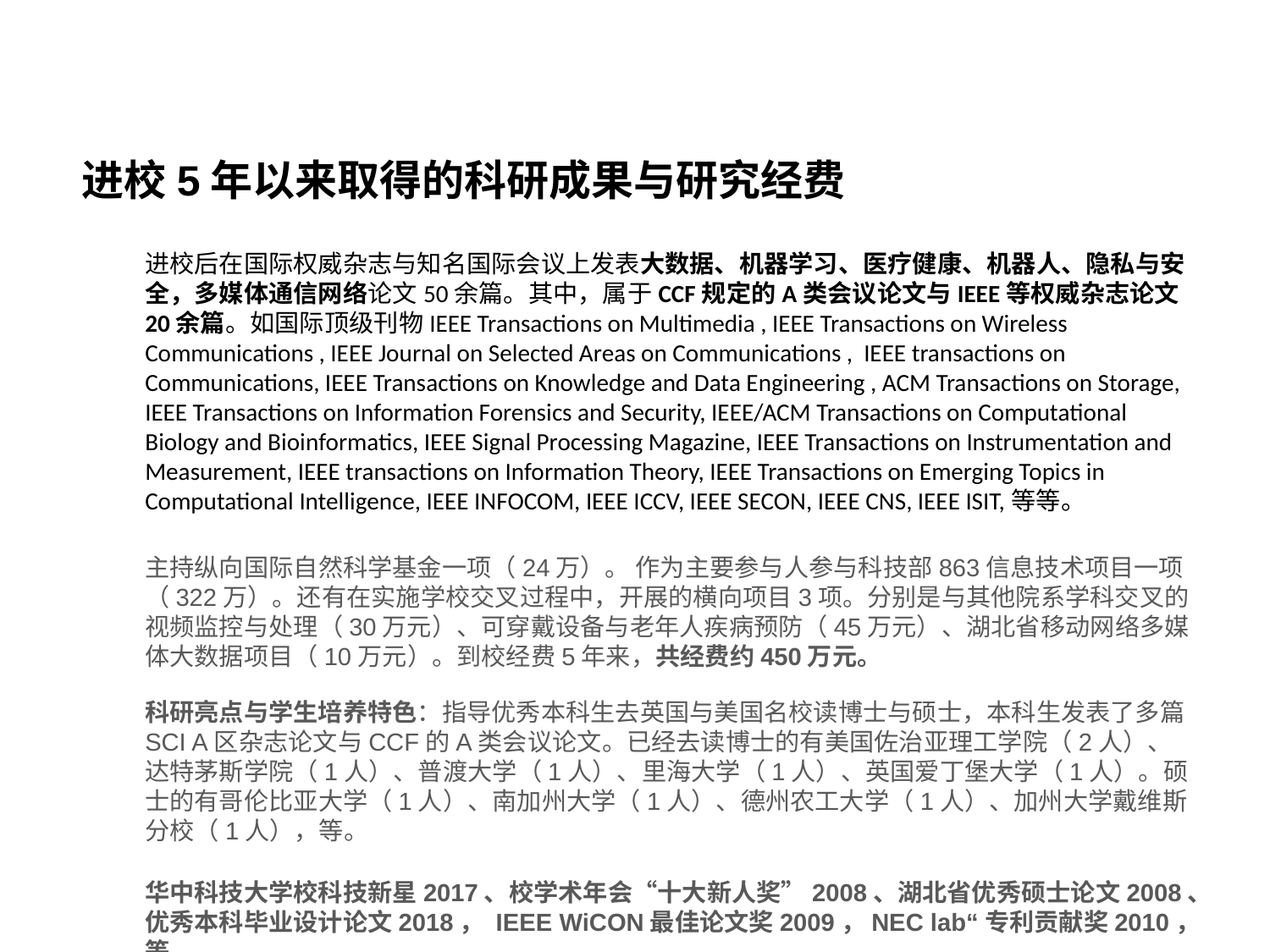

进校5年以来取得的科研成果与研究经费
进校后在国际权威杂志与知名国际会议上发表大数据、机器学习、医疗健康、机器人、隐私与安全，多媒体通信网络论文50余篇。其中，属于CCF规定的A类会议论文与IEEE等权威杂志论文20余篇。如国际顶级刊物IEEE Transactions on Multimedia , IEEE Transactions on Wireless Communications , IEEE Journal on Selected Areas on Communications ,  IEEE transactions on Communications, IEEE Transactions on Knowledge and Data Engineering , ACM Transactions on Storage, IEEE Transactions on Information Forensics and Security, IEEE/ACM Transactions on Computational Biology and Bioinformatics, IEEE Signal Processing Magazine, IEEE Transactions on Instrumentation and Measurement, IEEE transactions on Information Theory, IEEE Transactions on Emerging Topics in Computational Intelligence, IEEE INFOCOM, IEEE ICCV, IEEE SECON, IEEE CNS, IEEE ISIT,等等。
主持纵向国际自然科学基金一项（24万）。 作为主要参与人参与科技部863信息技术项目一项（322万）。还有在实施学校交叉过程中，开展的横向项目3项。分别是与其他院系学科交叉的视频监控与处理（30万元）、可穿戴设备与老年人疾病预防（45万元）、湖北省移动网络多媒体大数据项目（10万元）。到校经费5年来，共经费约450万元。
科研亮点与学生培养特色：指导优秀本科生去英国与美国名校读博士与硕士，本科生发表了多篇SCI A区杂志论文与CCF的A类会议论文。已经去读博士的有美国佐治亚理工学院（2人）、达特茅斯学院（1人）、普渡大学（1人）、里海大学（1人）、英国爱丁堡大学（1人）。硕士的有哥伦比亚大学（1人）、南加州大学（1人）、德州农工大学（1人）、加州大学戴维斯分校（1人），等。
华中科技大学校科技新星2017、校学术年会“十大新人奖”2008、湖北省优秀硕士论文2008、优秀本科毕业设计论文2018， IEEE WiCON最佳论文奖2009，NEC lab“专利贡献奖2010，等